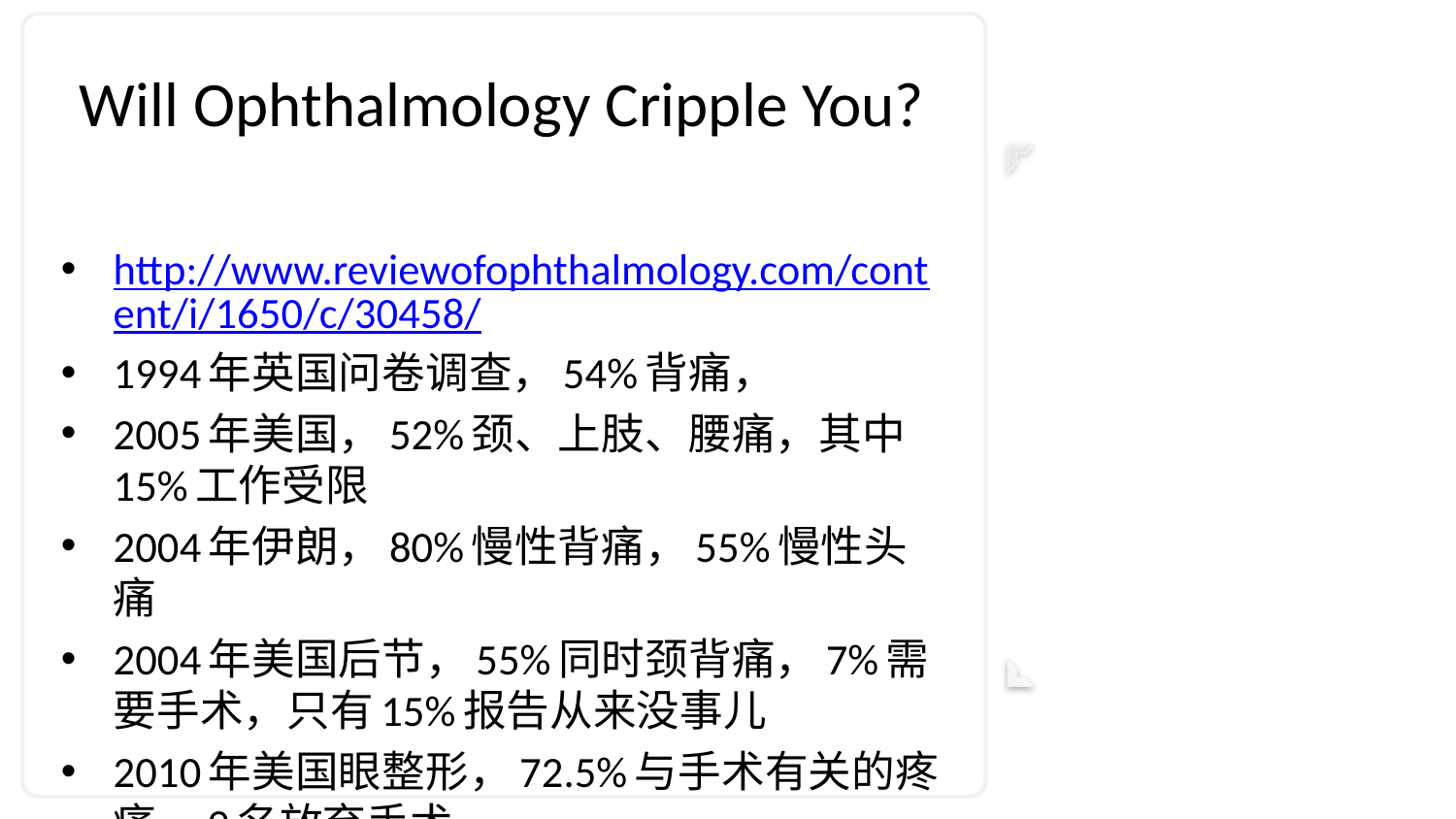

# Will Ophthalmology Cripple You?
http://www.reviewofophthalmology.com/content/i/1650/c/30458/
1994年英国问卷调查，54%背痛，
2005年美国，52%颈、上肢、腰痛，其中15%工作受限
2004年伊朗，80%慢性背痛，55%慢性头痛
2004年美国后节，55%同时颈背痛，7%需要手术，只有15%报告从来没事儿
2010年美国眼整形，72.5%与手术有关的疼痛，9名放弃手术